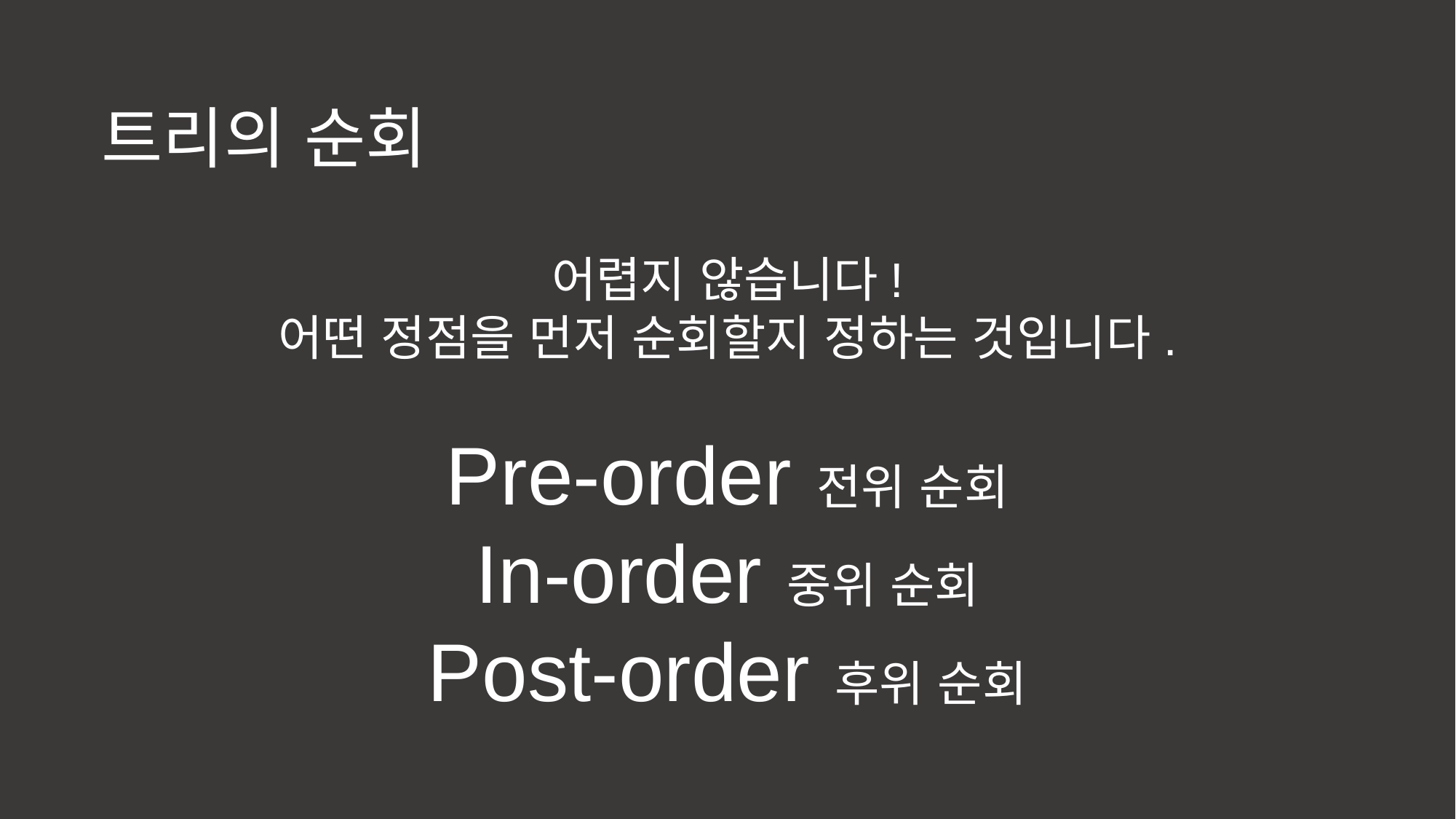

트리의 순회
어렵지 않습니다!
어떤 정점을 먼저 순회할지 정하는 것입니다.

Pre-order 전위 순회
In-order 중위 순회
Post-order 후위 순회